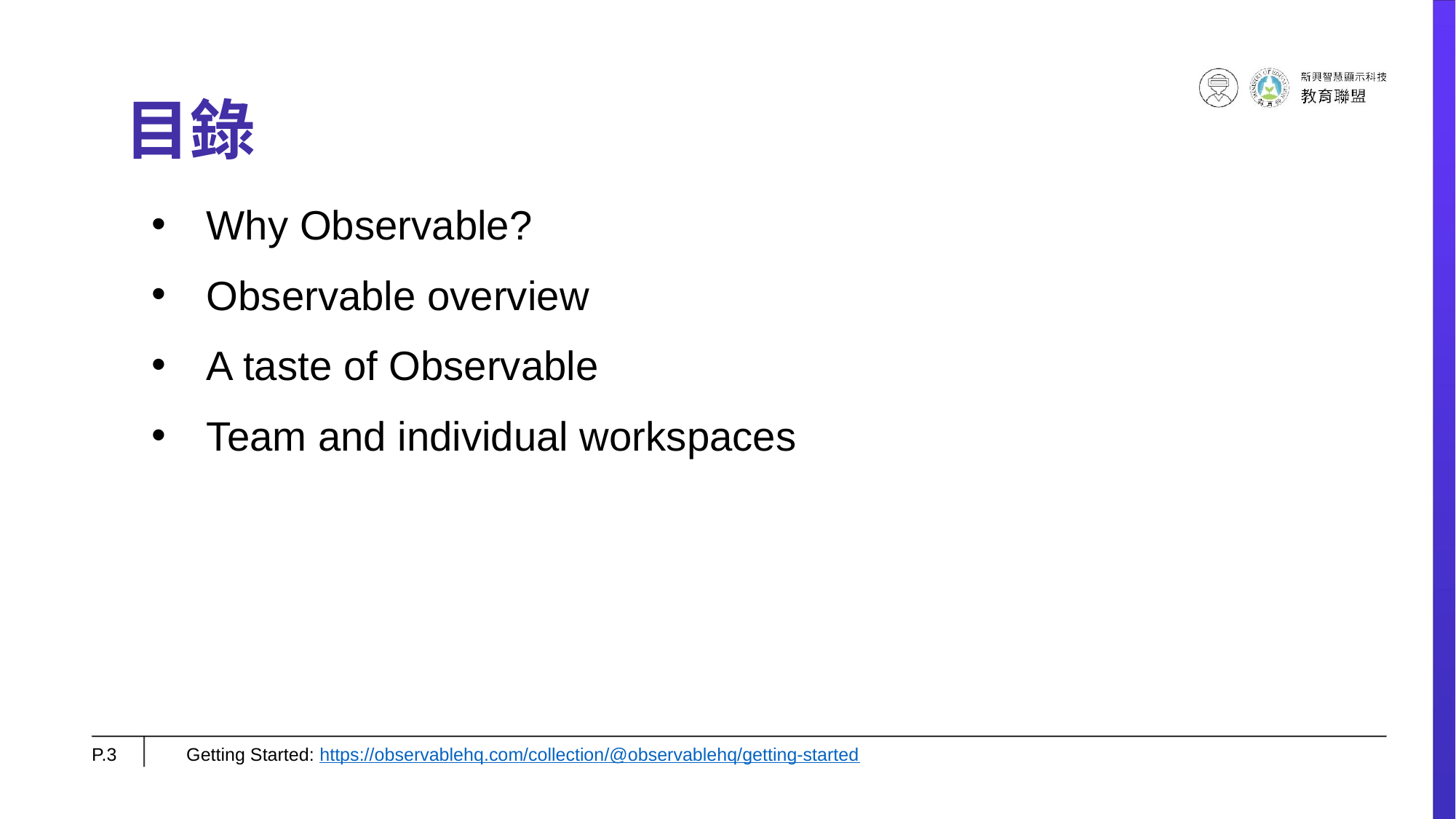

# 目錄
Why Observable?
Observable overview
A taste of Observable
Team and individual workspaces

P.3
Getting Started: https://observablehq.com/collection/@observablehq/getting-started